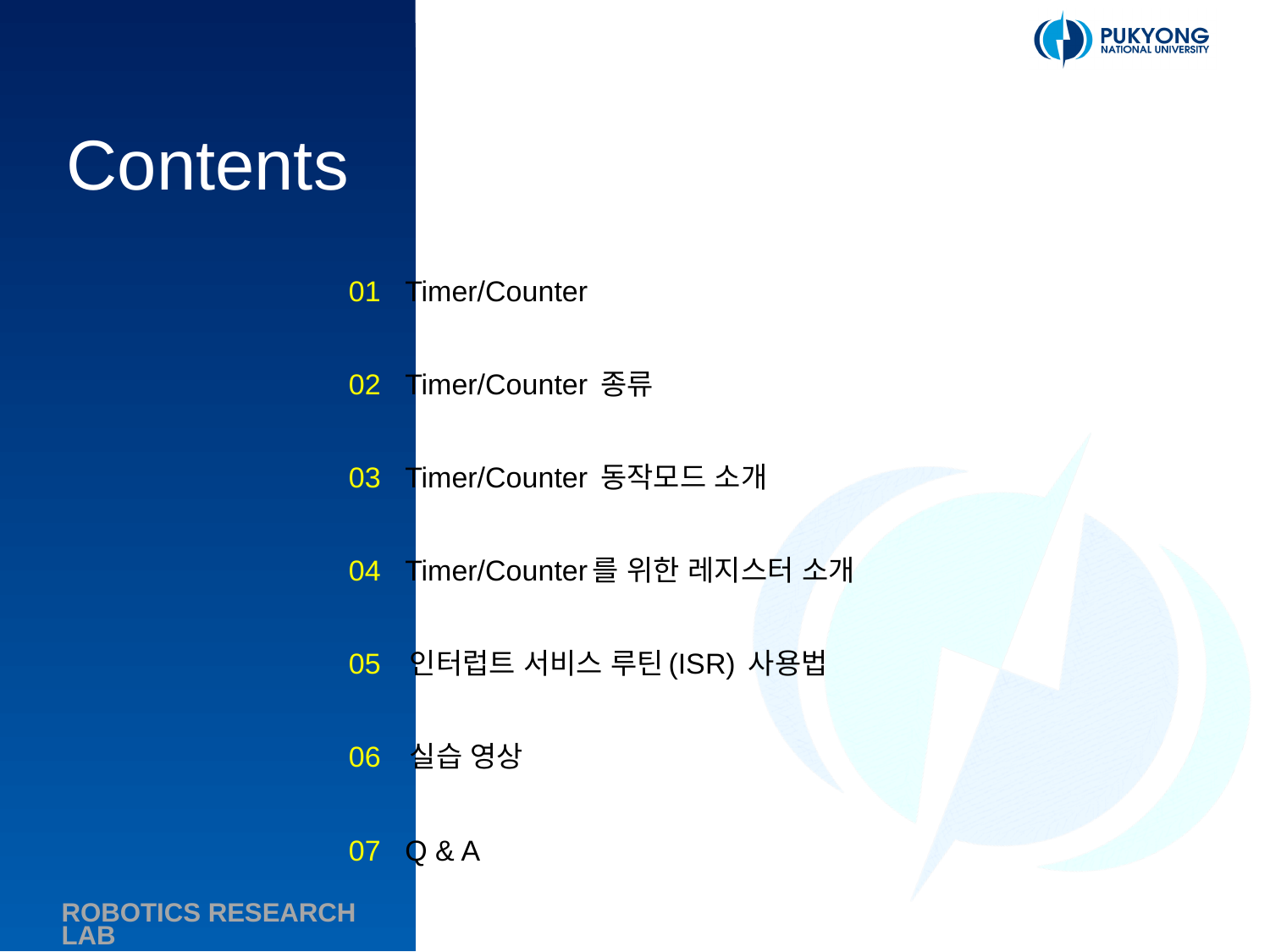

01   Timer/Counter

02   Timer/Counter 종류

03   Timer/Counter 동작모드 소개

04   Timer/Counter를 위한 레지스터 소개

05   인터럽트 서비스 루틴(ISR) 사용법

06   실습 영상

07   Q & A
2